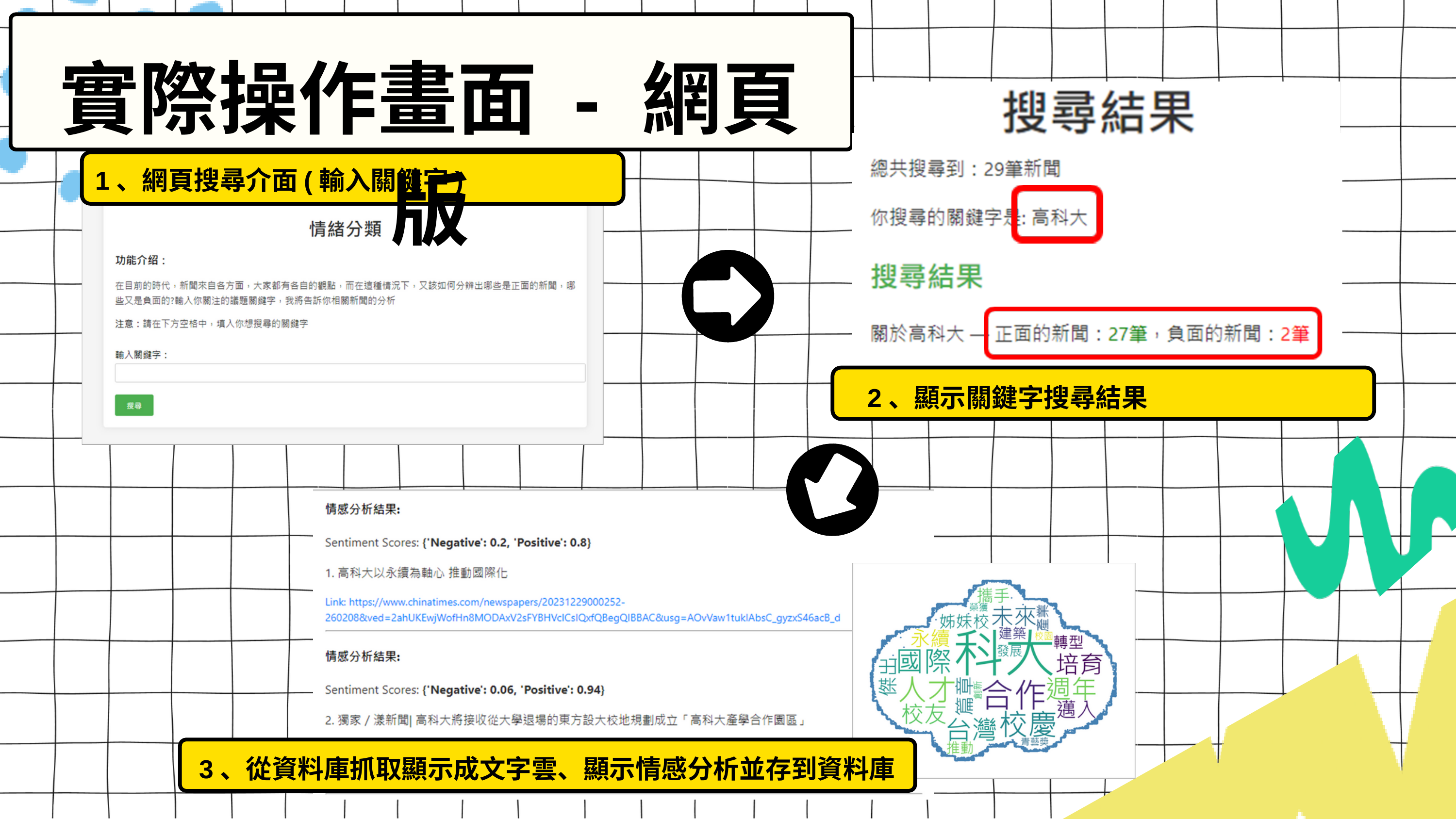

實際操作畫面 - 網頁版

1、網頁搜尋介面(輸入關鍵字)

2、顯示關鍵字搜尋結果

3、從資料庫抓取顯示成文字雲、顯示情感分析並存到資料庫